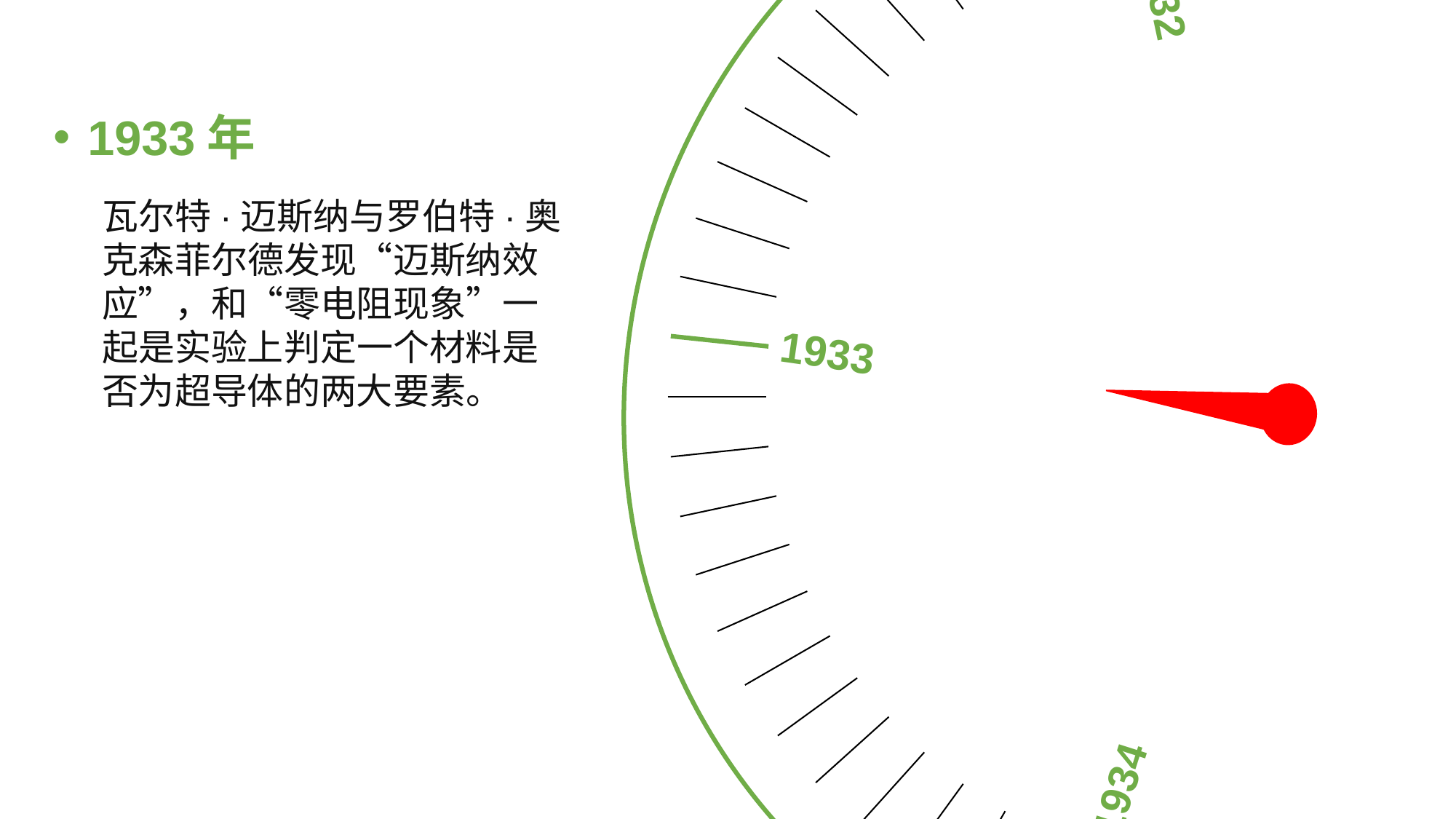

1928
1927
1932
1934
1933
1933年
瓦尔特·迈斯纳与罗伯特·奥克森菲尔德发现“迈斯纳效应”，和“零电阻现象”一起是实验上判定一个材料是否为超导体的两大要素。